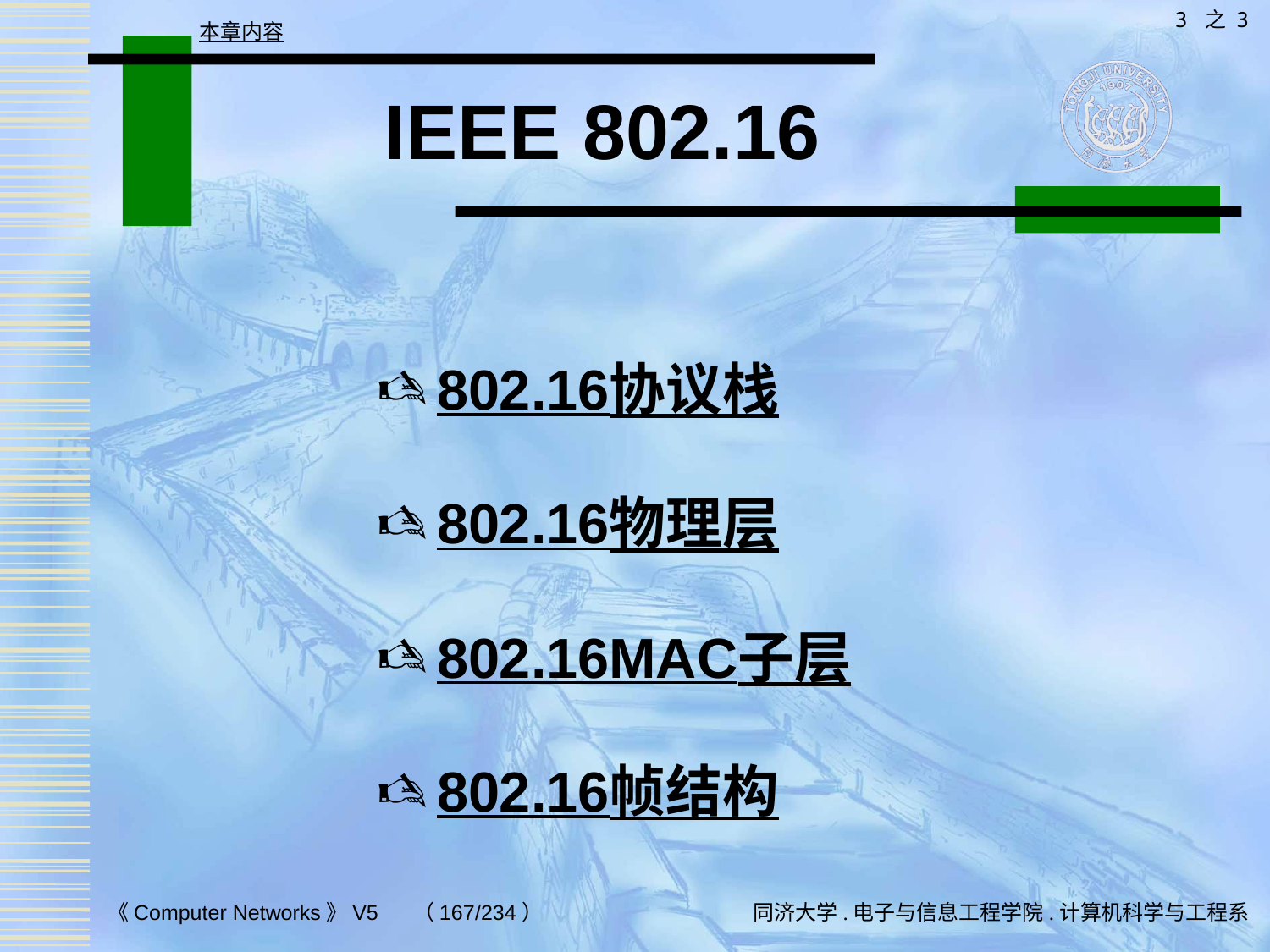

3 之 3
本章内容
# IEEE 802.16
802.16协议栈
802.16物理层
802.16MAC子层
802.16帧结构